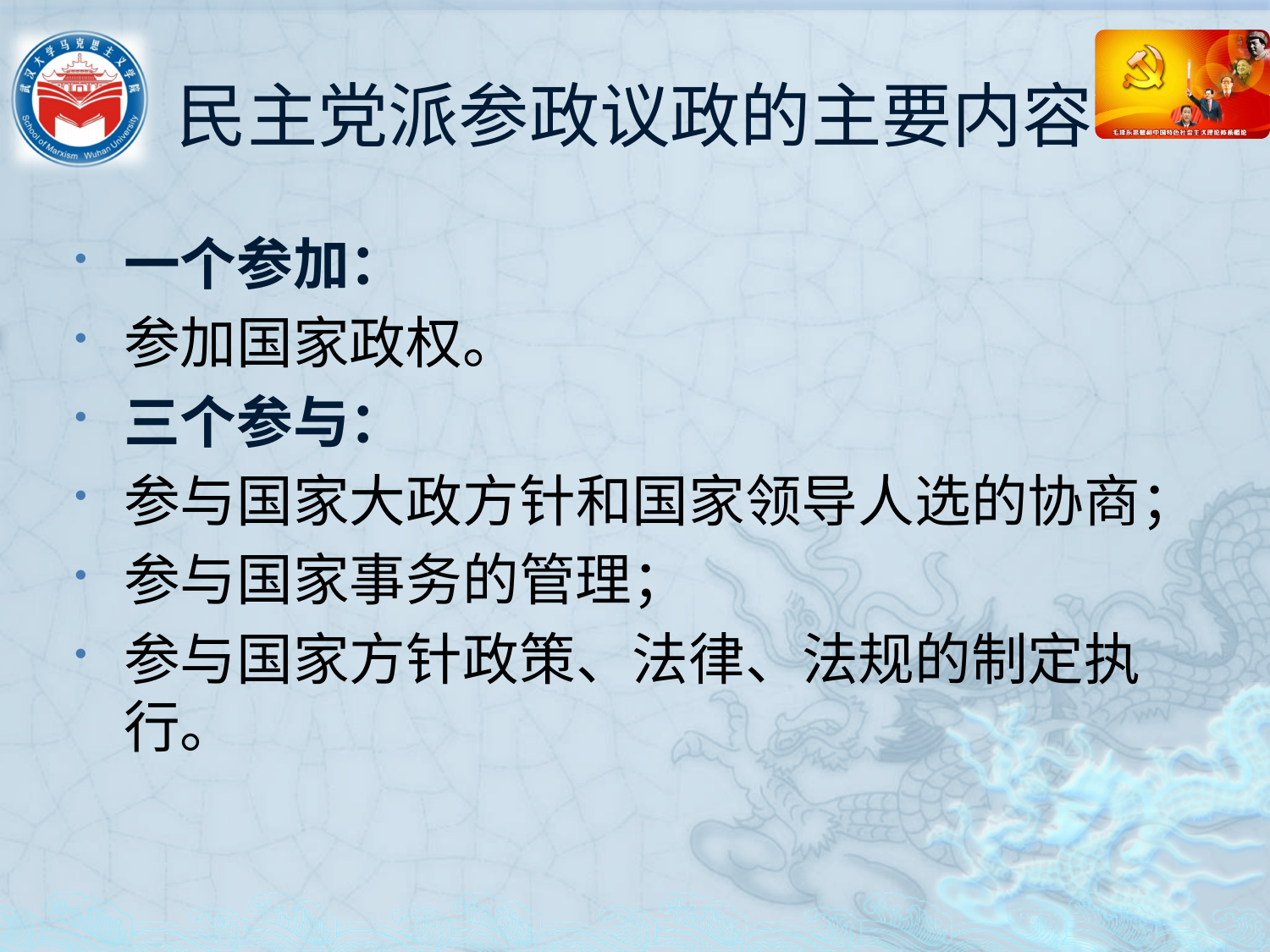

# 民主党派参政议政的主要内容
一个参加：
参加国家政权。
三个参与：
参与国家大政方针和国家领导人选的协商；
参与国家事务的管理；
参与国家方针政策、法律、法规的制定执行。